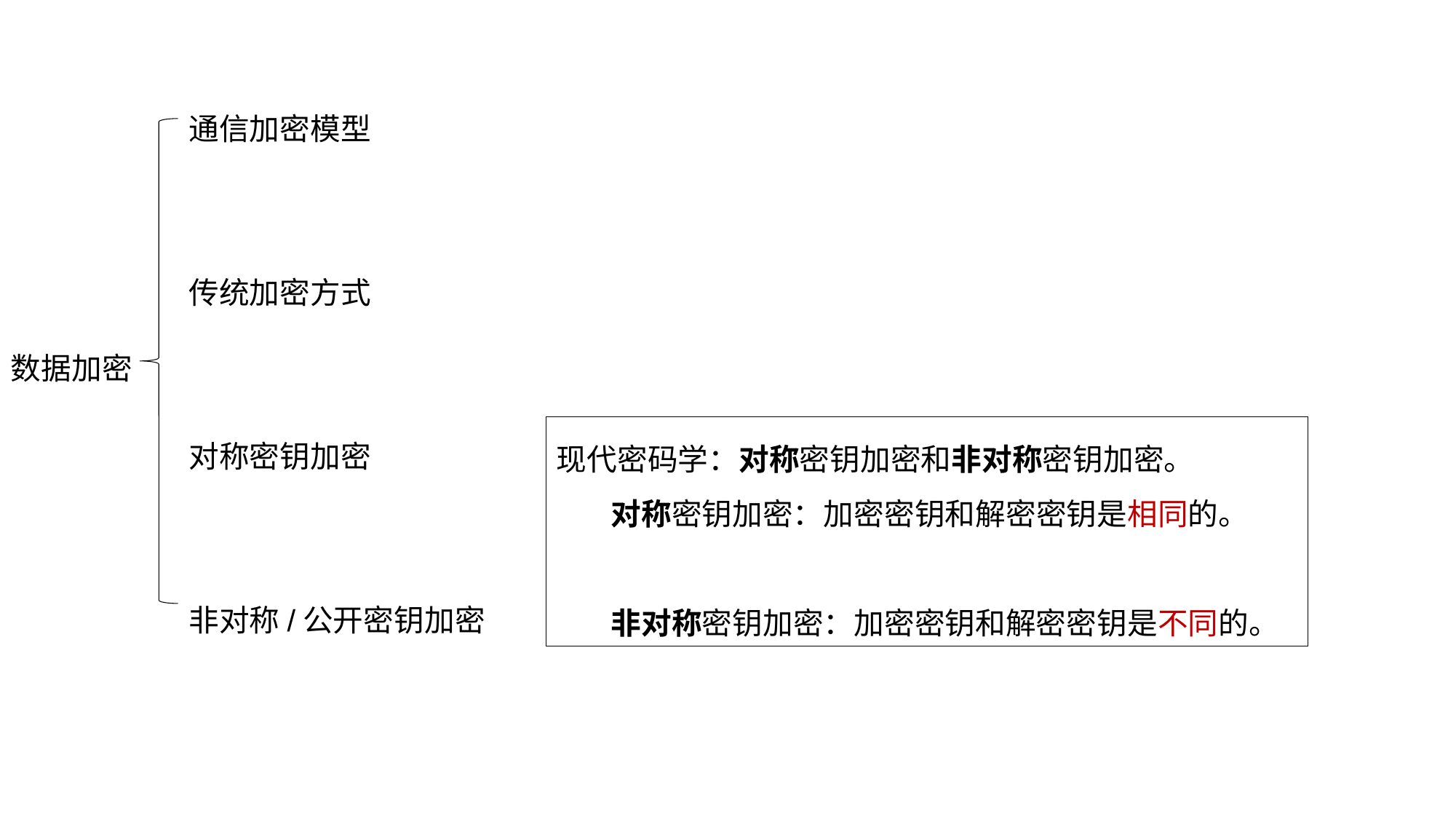

通信加密模型

传统加密方式

对称密钥加密

非对称/公开密钥加密

数据加密
现代密码学：对称密钥加密和非对称密钥加密。
       对称密钥加密：加密密钥和解密密钥是相同的。

       非对称密钥加密：加密密钥和解密密钥是不同的。